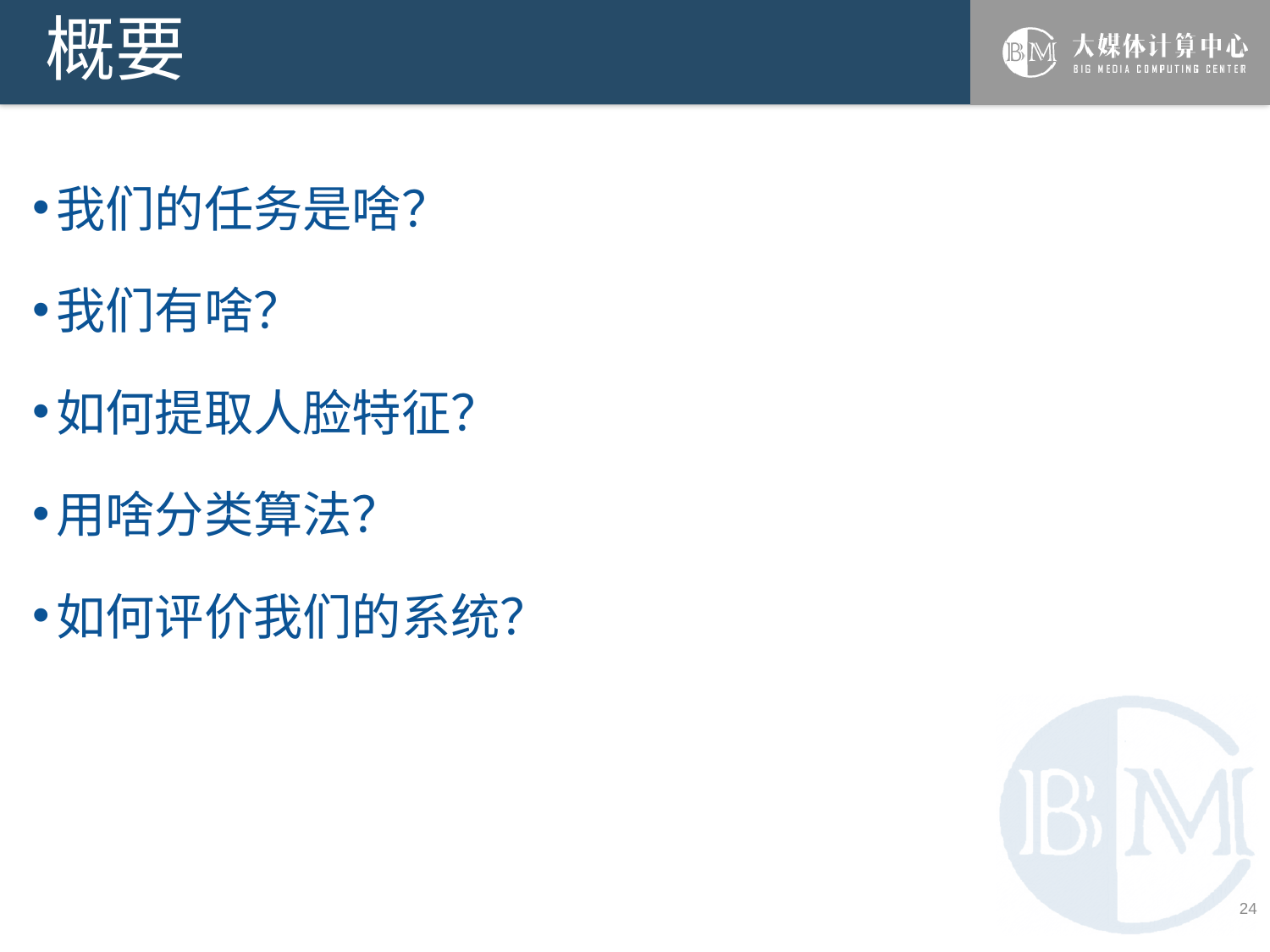

# 概要
我们的任务是啥？
我们有啥？
如何提取人脸特征？
用啥分类算法？
如何评价我们的系统？
24